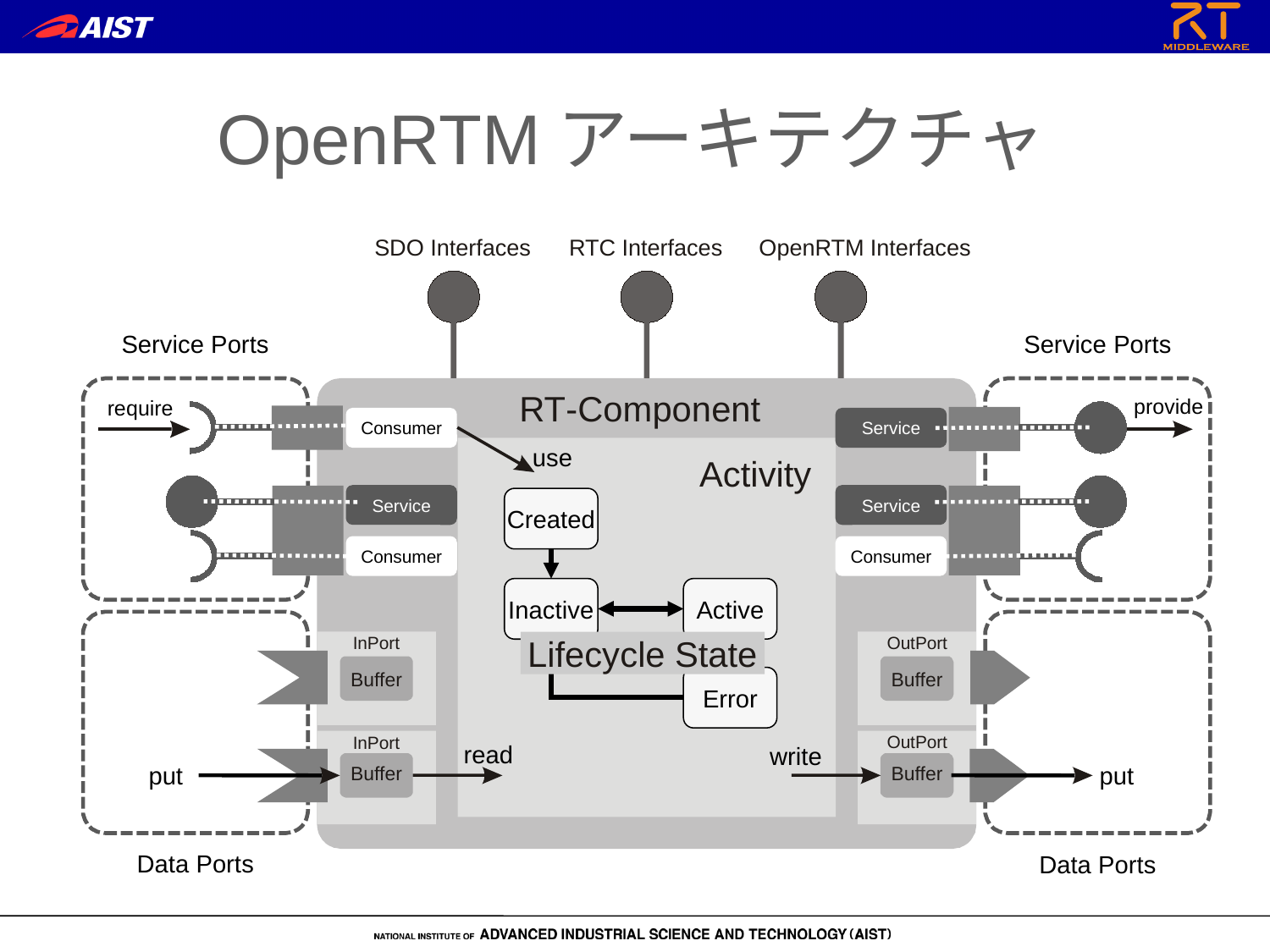

OpenRTMアーキテクチャ
SDO Interfaces
RTC Interfaces
OpenRTM Interfaces

Service Ports
Service Ports

provide
RT-Component
require

Consumer

Service

use

Activity

Service

Consumer

Service

Consumer
Created
Inactive
Active

InPort

Lifecycle State
OutPort

Error
Buffer
Buffer

OutPort
InPort
read
write

put
put
Buffer
Buffer

Data Ports
Data Ports